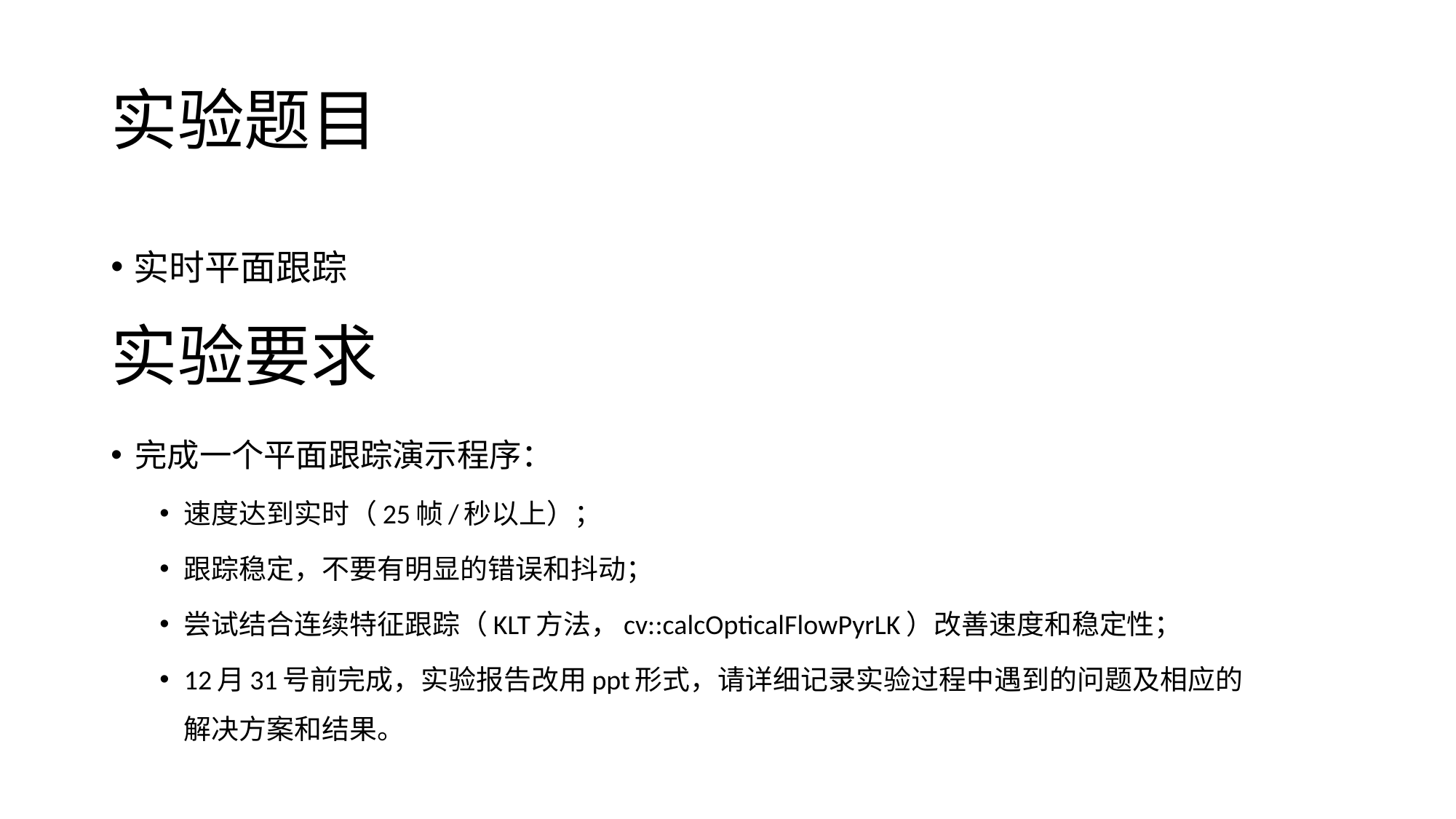

# 实验题目
实时平面跟踪
实验要求
完成一个平面跟踪演示程序：
速度达到实时（25帧/秒以上）；
跟踪稳定，不要有明显的错误和抖动；
尝试结合连续特征跟踪（KLT方法，cv::calcOpticalFlowPyrLK）改善速度和稳定性；
12月31号前完成，实验报告改用ppt形式，请详细记录实验过程中遇到的问题及相应的解决方案和结果。